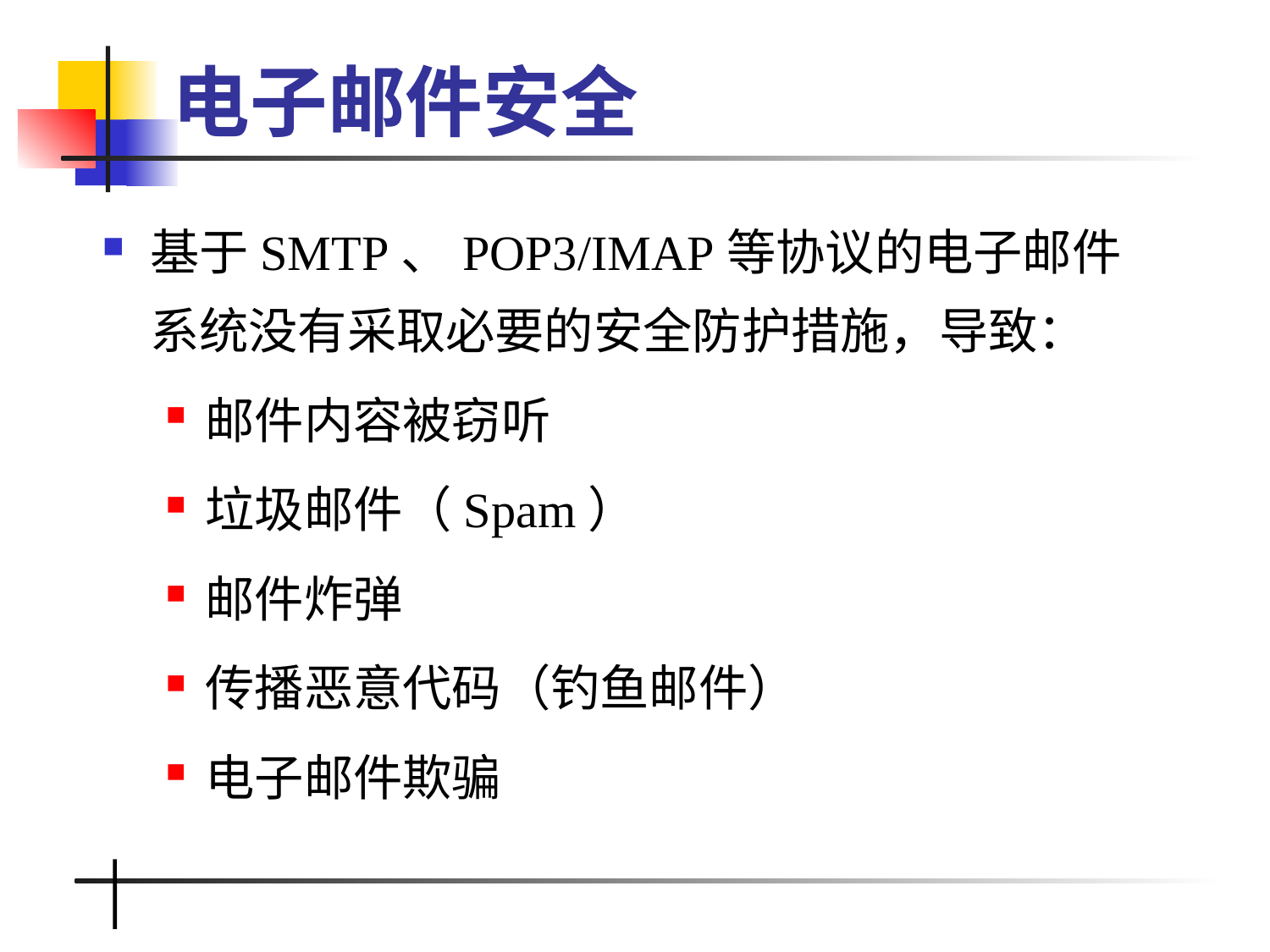

# 电子邮件安全
基于SMTP、POP3/IMAP等协议的电子邮件系统没有采取必要的安全防护措施，导致：
邮件内容被窃听
垃圾邮件（Spam）
邮件炸弹
传播恶意代码（钓鱼邮件）
电子邮件欺骗